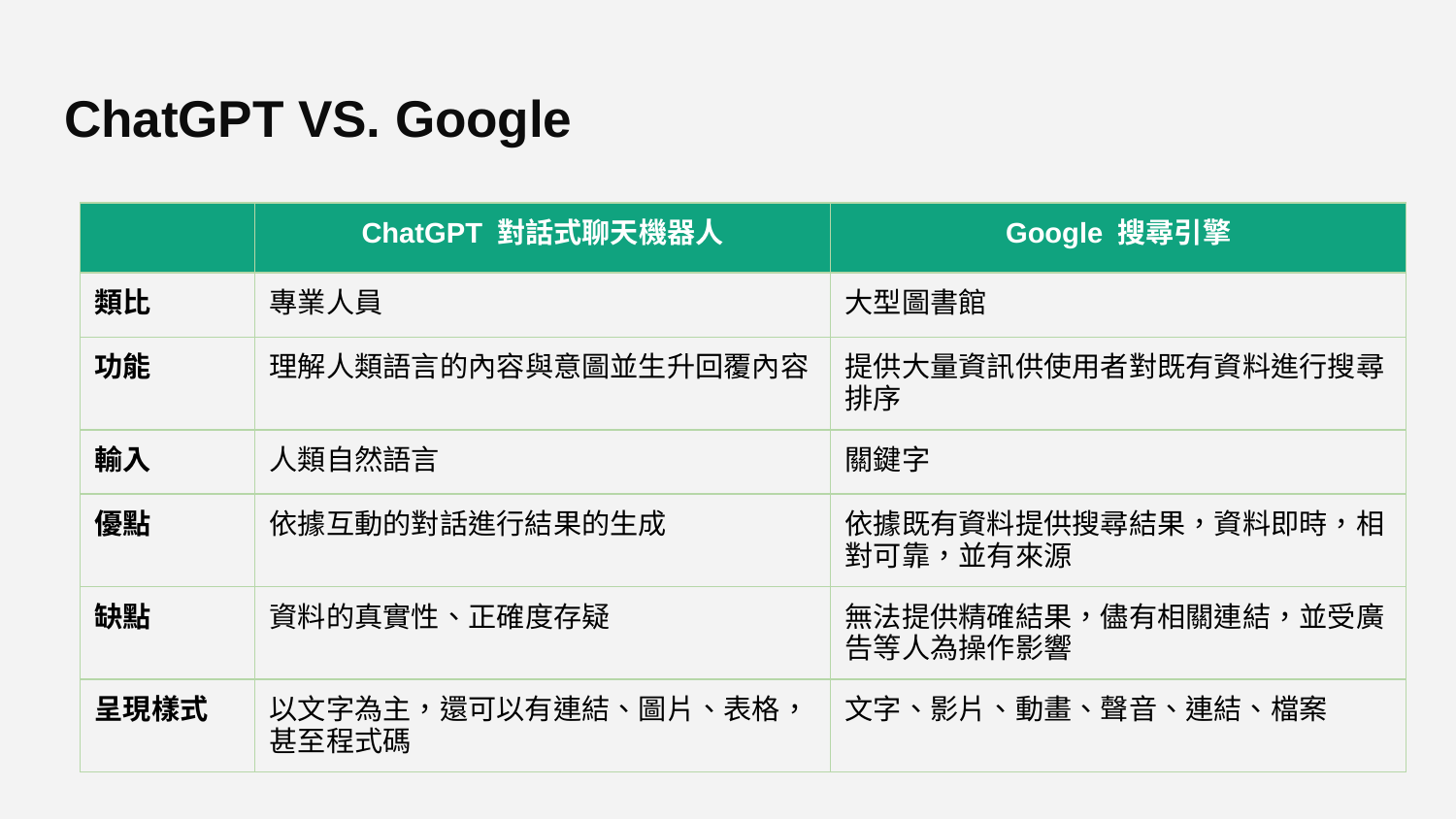

# ChatGPT VS. Google
|  | ChatGPT 對話式聊天機器人 | Google 搜尋引擎 |
| --- | --- | --- |
| 類比 | 專業人員 | 大型圖書館 |
| 功能 | 理解人類語言的內容與意圖並生升回覆內容 | 提供大量資訊供使用者對既有資料進行搜尋排序 |
| 輸入 | 人類自然語言 | 關鍵字 |
| 優點 | 依據互動的對話進行結果的生成 | 依據既有資料提供搜尋結果，資料即時，相對可靠，並有來源 |
| 缺點 | 資料的真實性、正確度存疑 | 無法提供精確結果，儘有相關連結，並受廣告等人為操作影響 |
| 呈現樣式 | 以文字為主，還可以有連結、圖片、表格，甚至程式碼 | 文字、影片、動畫、聲音、連結、檔案 |